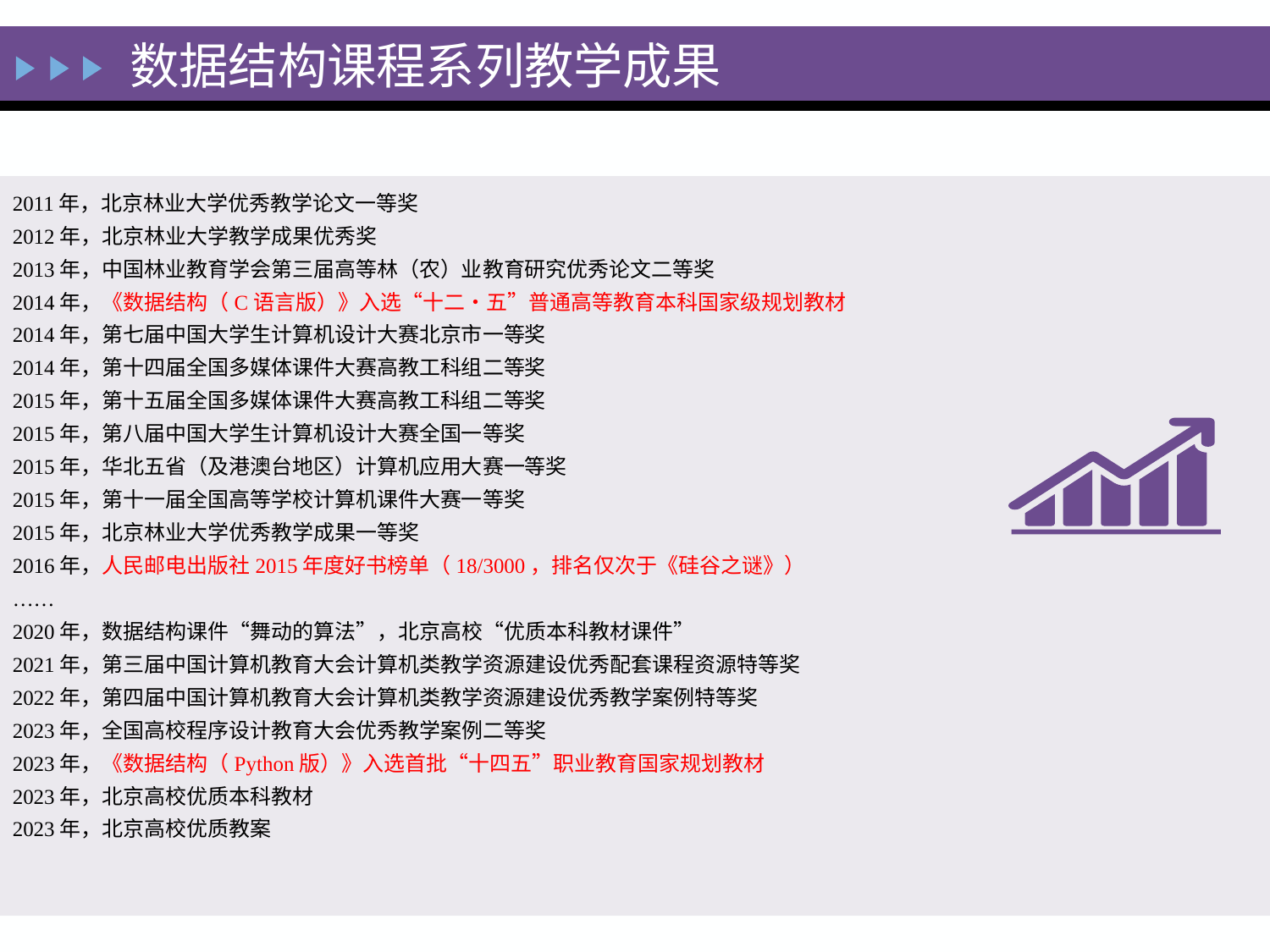

# 数据结构课程系列教学成果
2011年，北京林业大学优秀教学论文一等奖
2012年，北京林业大学教学成果优秀奖
2013年，中国林业教育学会第三届高等林（农）业教育研究优秀论文二等奖
2014年，《数据结构（C语言版）》入选“十二•五”普通高等教育本科国家级规划教材
2014年，第七届中国大学生计算机设计大赛北京市一等奖
2014年，第十四届全国多媒体课件大赛高教工科组二等奖
2015年，第十五届全国多媒体课件大赛高教工科组二等奖
2015年，第八届中国大学生计算机设计大赛全国一等奖
2015年，华北五省（及港澳台地区）计算机应用大赛一等奖
2015年，第十一届全国高等学校计算机课件大赛一等奖
2015年，北京林业大学优秀教学成果一等奖
2016年，人民邮电出版社2015年度好书榜单（18/3000，排名仅次于《硅谷之谜》）
……
2020年，数据结构课件“舞动的算法”，北京高校“优质本科教材课件”
2021年，第三届中国计算机教育大会计算机类教学资源建设优秀配套课程资源特等奖
2022年，第四届中国计算机教育大会计算机类教学资源建设优秀教学案例特等奖
2023年，全国高校程序设计教育大会优秀教学案例二等奖
2023年，《数据结构（Python版）》入选首批“十四五”职业教育国家规划教材
2023年，北京高校优质本科教材
2023年，北京高校优质教案